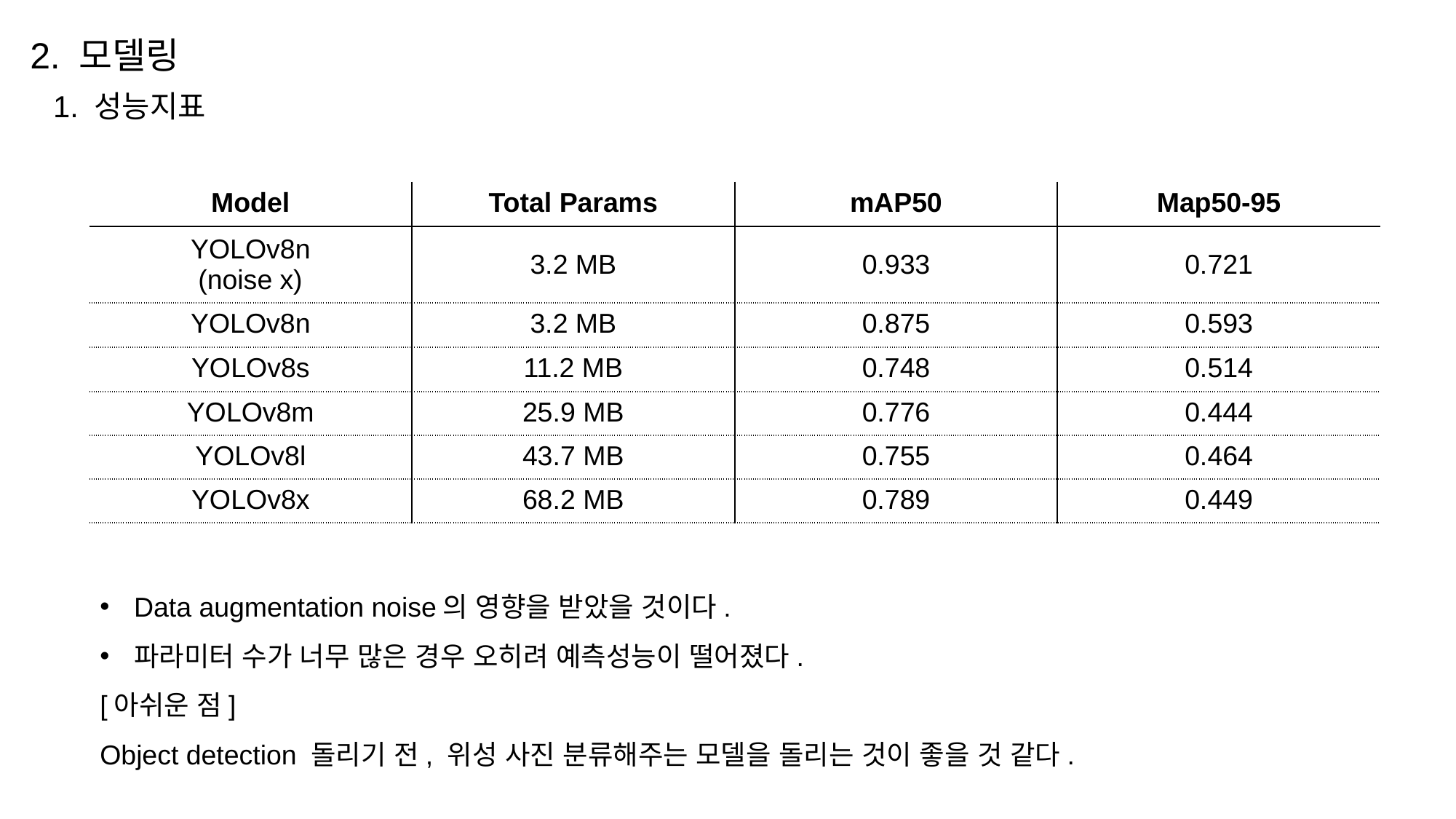

2. 모델링
1. 성능지표
| Model | Total Params | mAP50 | Map50-95 |
| --- | --- | --- | --- |
| YOLOv8n (noise x) | 3.2 MB | 0.933 | 0.721 |
| YOLOv8n | 3.2 MB | 0.875 | 0.593 |
| YOLOv8s | 11.2 MB | 0.748 | 0.514 |
| YOLOv8m | 25.9 MB | 0.776 | 0.444 |
| YOLOv8l | 43.7 MB | 0.755 | 0.464 |
| YOLOv8x | 68.2 MB | 0.789 | 0.449 |
Data augmentation noise의 영향을 받았을 것이다.
파라미터 수가 너무 많은 경우 오히려 예측성능이 떨어졌다.
[아쉬운 점]
Object detection 돌리기 전, 위성 사진 분류해주는 모델을 돌리는 것이 좋을 것 같다.